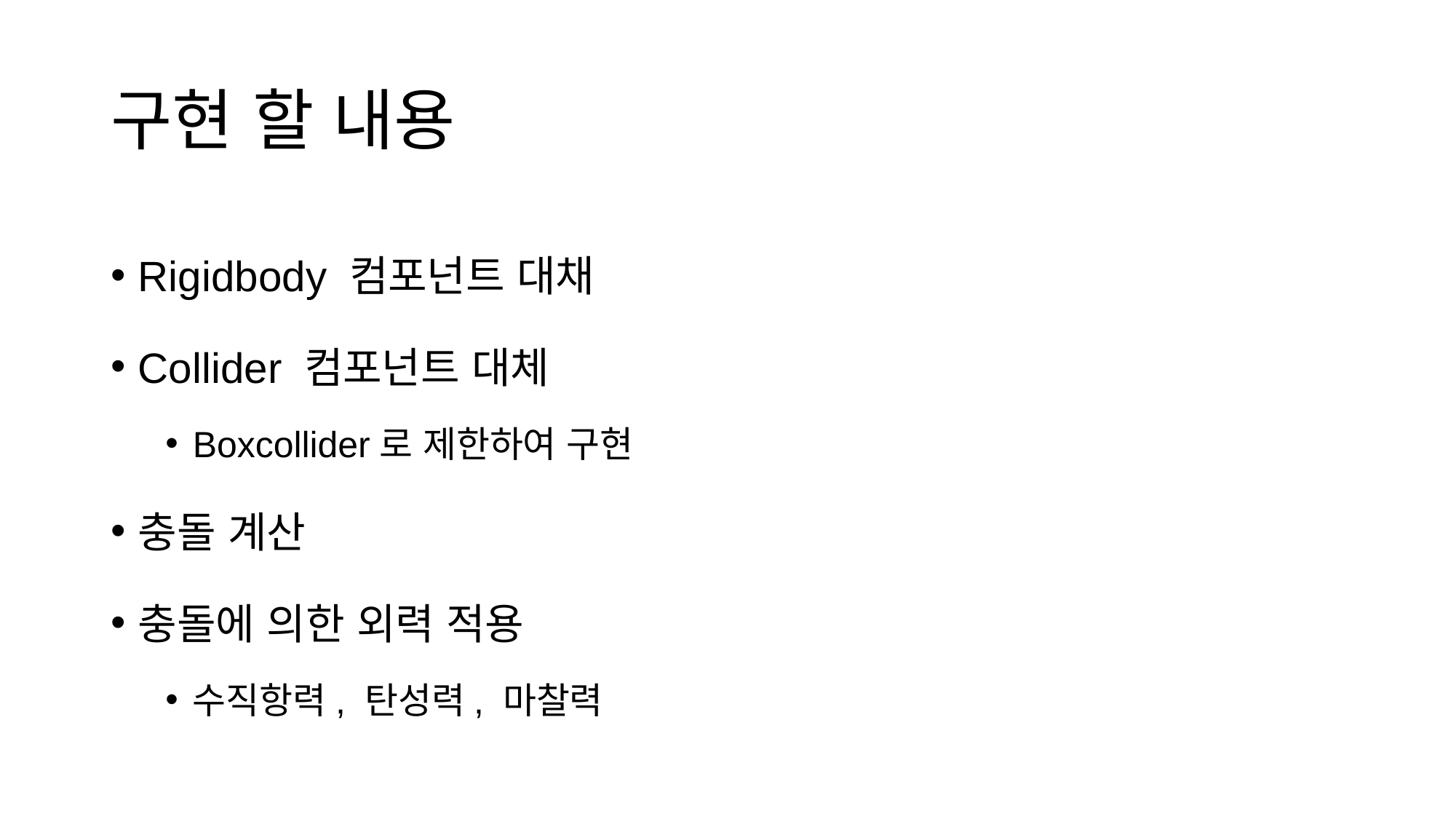

# 구현 할 내용
Rigidbody 컴포넌트 대채
Collider 컴포넌트 대체
Boxcollider로 제한하여 구현
충돌 계산
충돌에 의한 외력 적용
수직항력, 탄성력, 마찰력